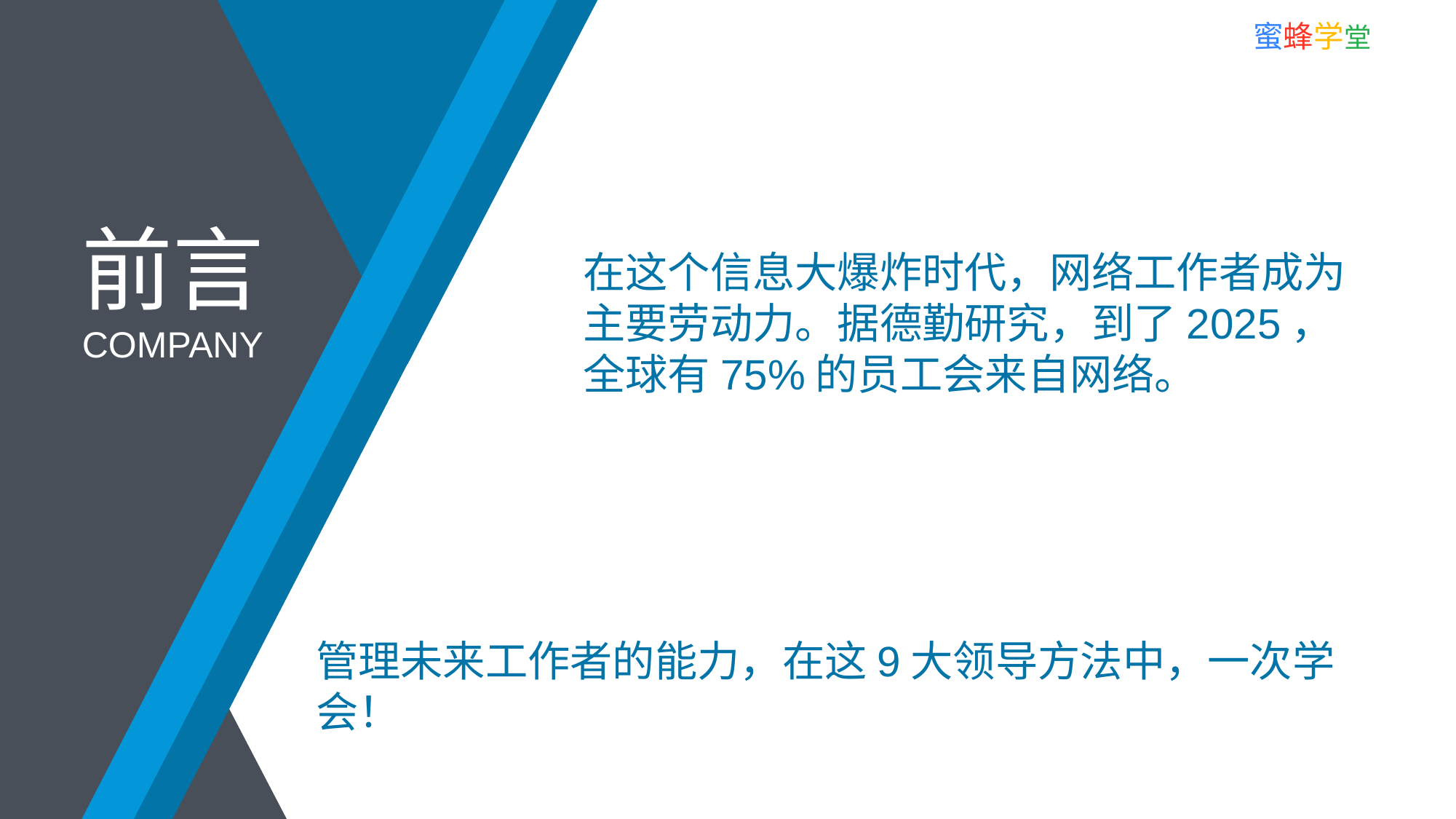

前言
COMPANY
在这个信息大爆炸时代，网络工作者成为主要劳动力。据德勤研究，到了2025，全球有75%的员工会来自网络。
管理未来工作者的能力，在这9大领导方法中，一次学会！